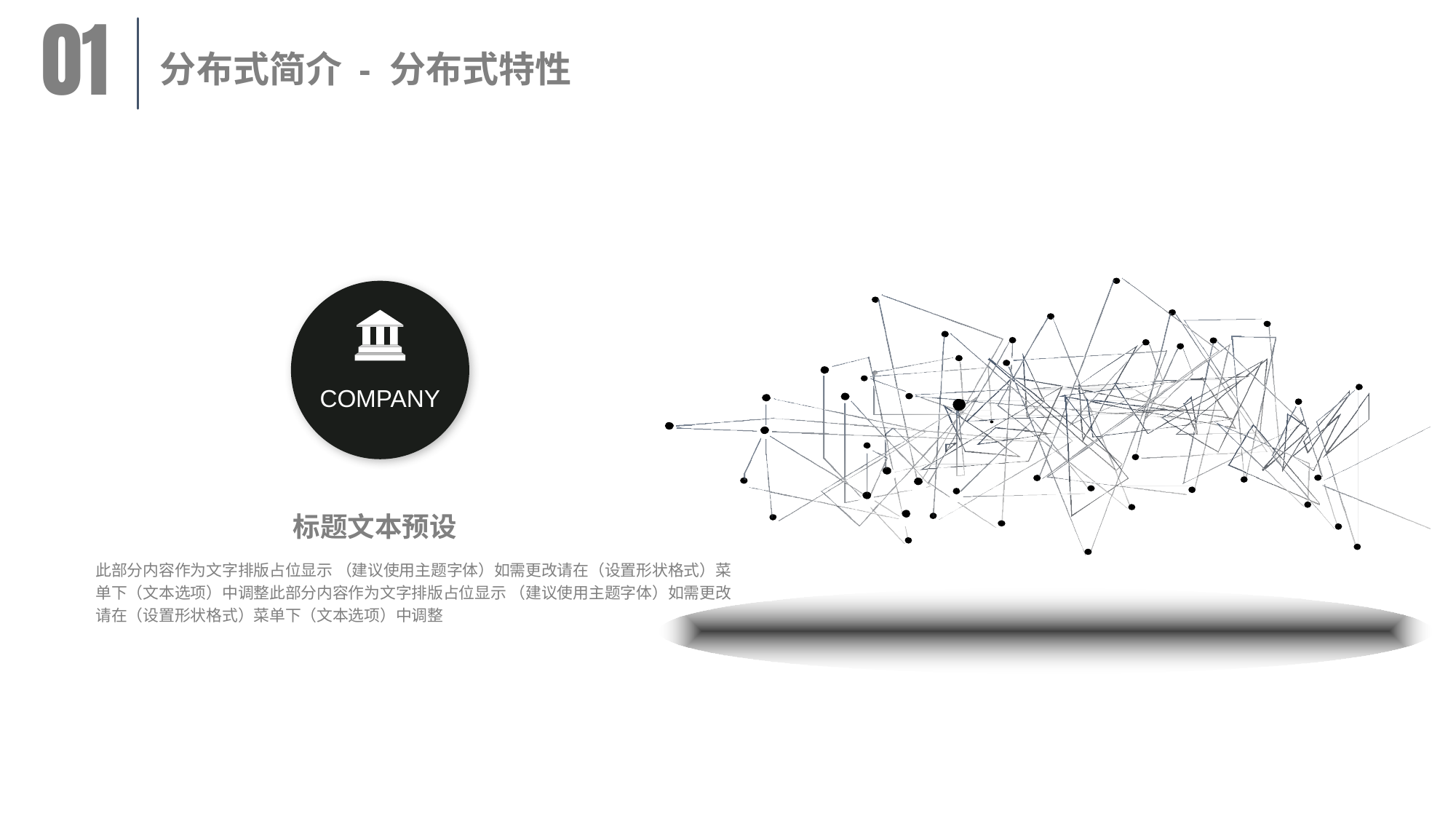

01
分布式简介 - 分布式特性

COMPANY
标题文本预设
此部分内容作为文字排版占位显示 （建议使用主题字体）如需更改请在（设置形状格式）菜单下（文本选项）中调整此部分内容作为文字排版占位显示 （建议使用主题字体）如需更改请在（设置形状格式）菜单下（文本选项）中调整